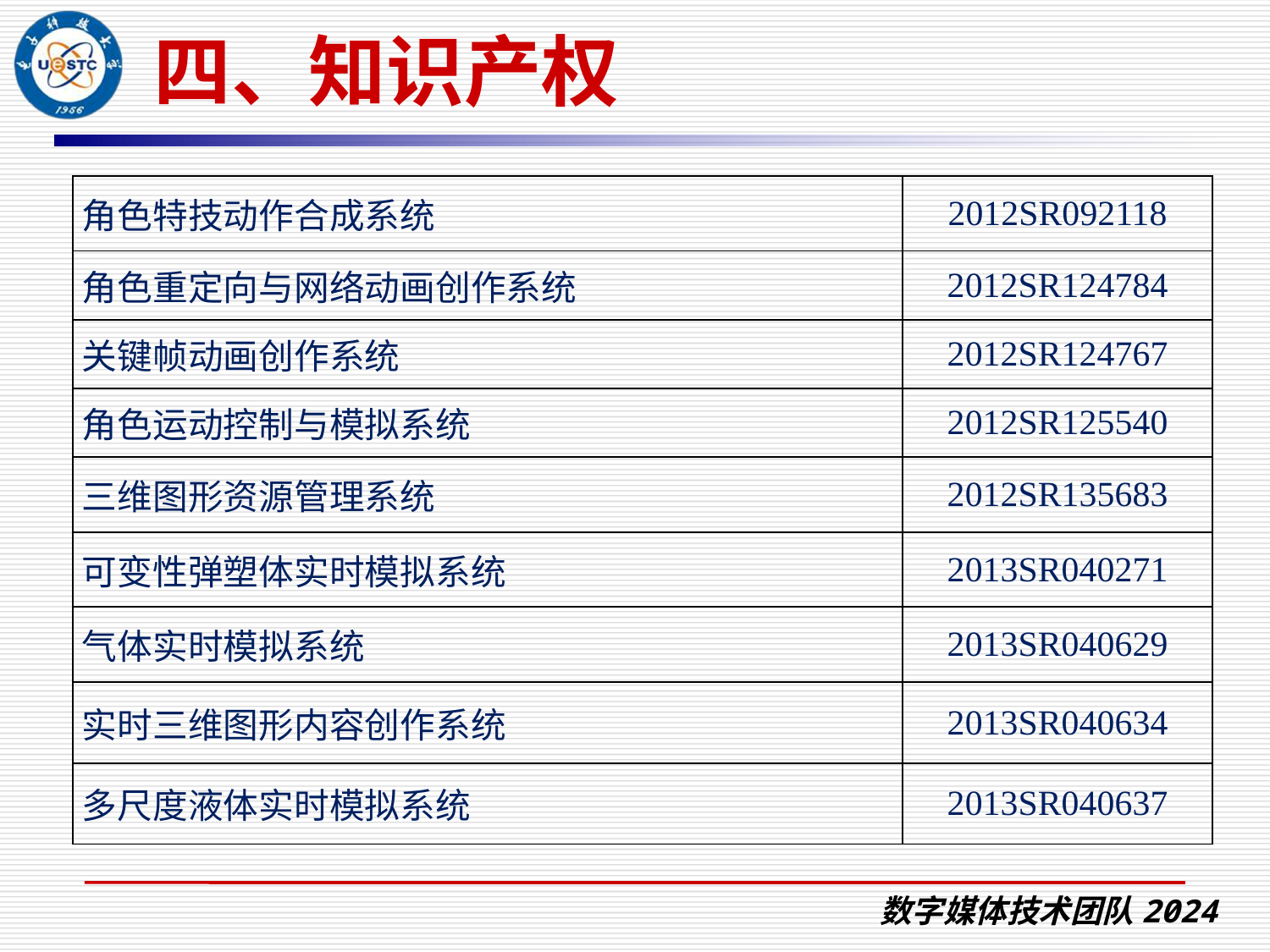

四、知识产权
| 角色特技动作合成系统 | 2012SR092118 |
| --- | --- |
| 角色重定向与网络动画创作系统 | 2012SR124784 |
| 关键帧动画创作系统 | 2012SR124767 |
| 角色运动控制与模拟系统 | 2012SR125540 |
| 三维图形资源管理系统 | 2012SR135683 |
| 可变性弹塑体实时模拟系统 | 2013SR040271 |
| 气体实时模拟系统 | 2013SR040629 |
| 实时三维图形内容创作系统 | 2013SR040634 |
| 多尺度液体实时模拟系统 | 2013SR040637 |